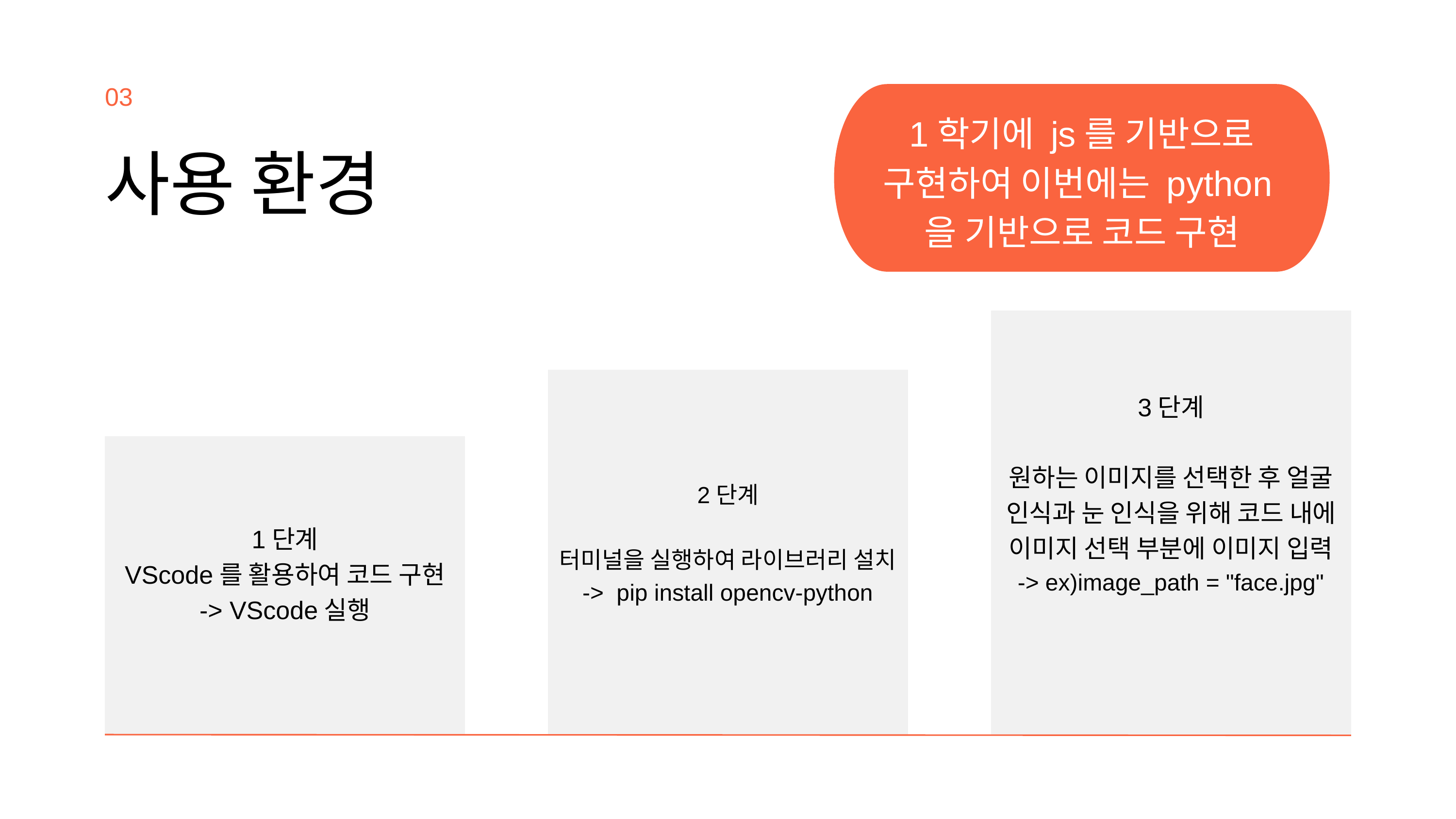

03
사용 환경

1학기에 js를 기반으로 구현하여 이번에는 python을 기반으로 코드 구현

3단계

원하는 이미지를 선택한 후 얼굴 인식과 눈 인식을 위해 코드 내에 이미지 선택 부분에 이미지 입력
-> ex)image_path = "face.jpg"

2단계

터미널을 실행하여 라이브러리 설치
->  pip install opencv-python

1단계
VScode를 활용하여 코드 구현
-> VScode실행